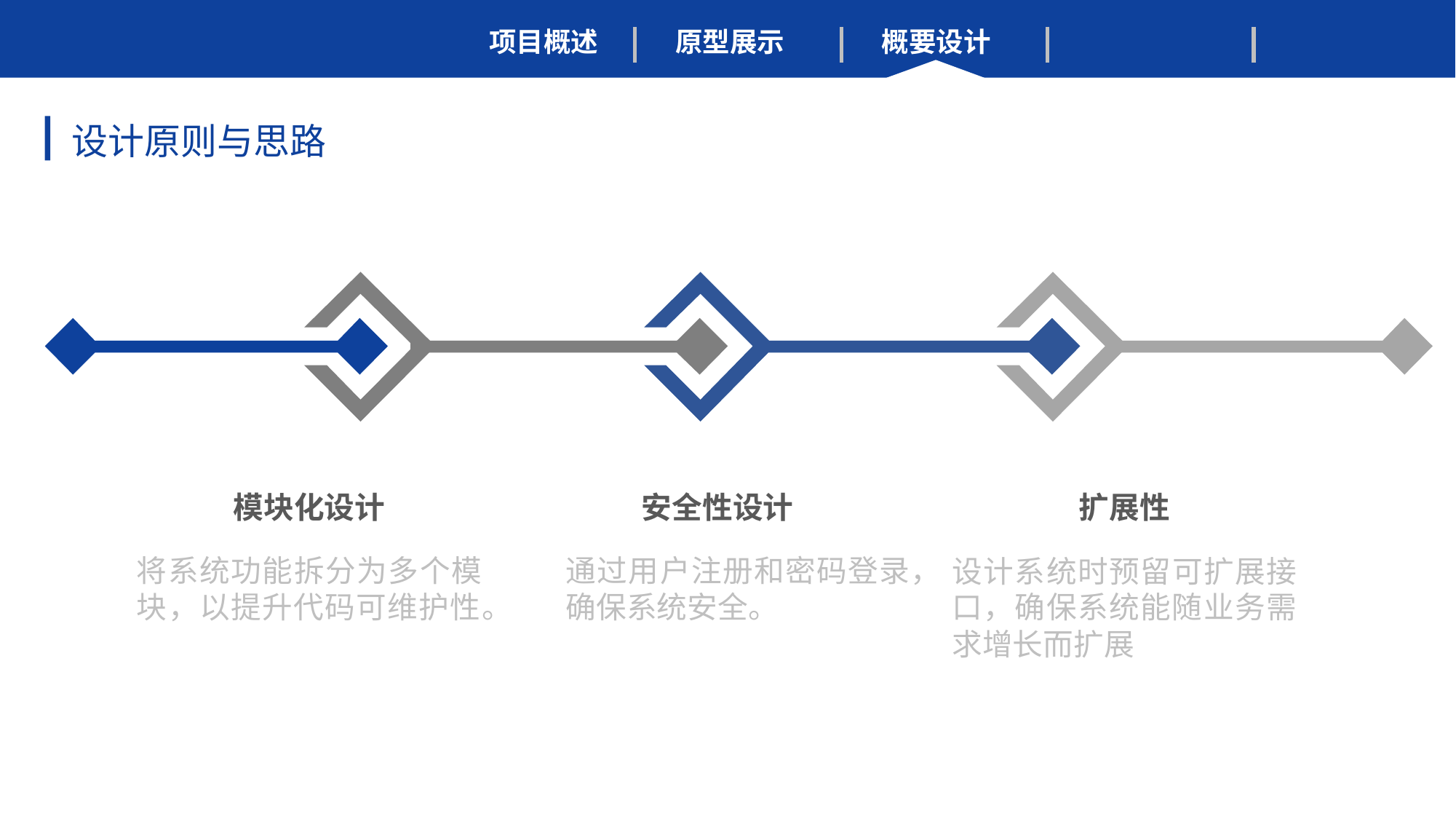

项目概述
原型展示
概要设计

设计原则与思路

模块化设计
将系统功能拆分为多个模块，以提升代码可维护性。
安全性设计
通过用户注册和密码登录，确保系统安全。
扩展性
设计系统时预留可扩展接口，确保系统能随业务需求增长而扩展